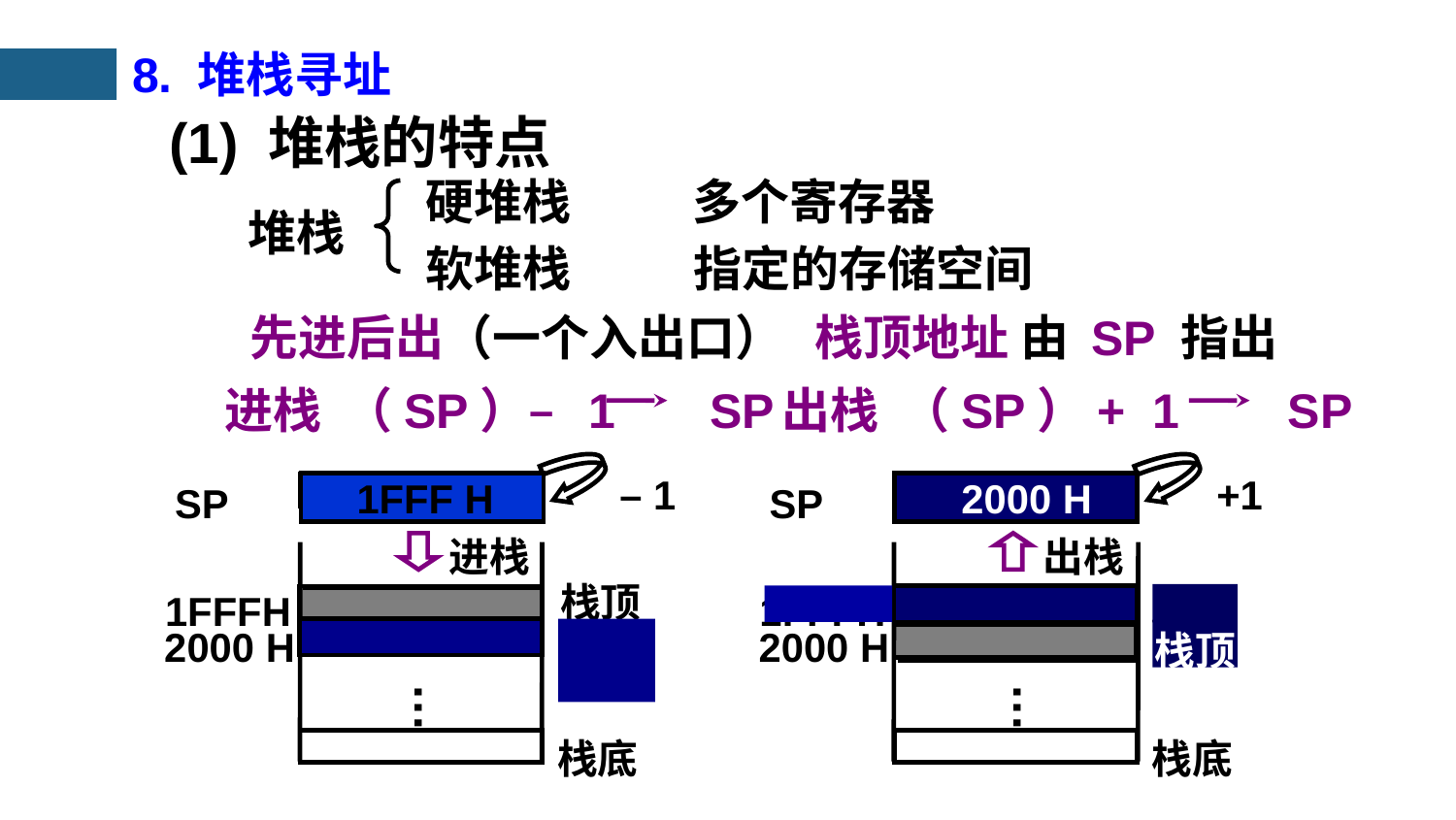

8. 堆栈寻址
(1) 堆栈的特点
硬堆栈
软堆栈
多个寄存器

堆栈
指定的存储空间
先进后出（一个入出口）
栈顶地址 由 SP 指出
进栈  （SP）–  1       SP

出栈  （SP）+  1        SP

– 1
 +1
SP
2000 H

2000 H

…

栈顶
栈底
SP
1FFF H

1FFFH
栈顶

栈底

…
     1FFF H
      2000 H
进栈

出栈

栈顶

1FFFH

2000 H
栈顶